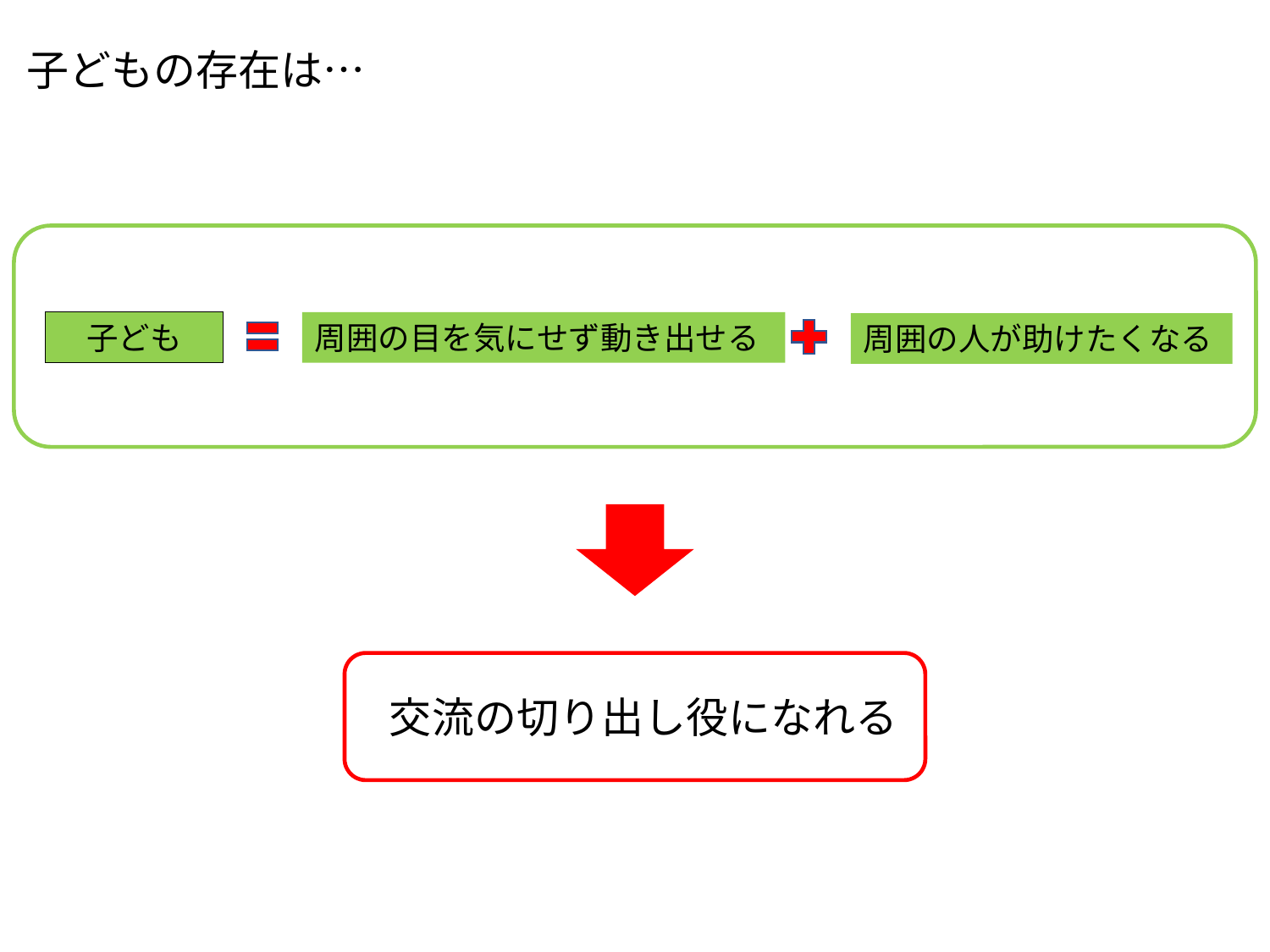

子どもの存在は…

子ども
周囲の目を気にせず動き出せる

周囲の人が助けたくなる

交流の切り出し役になれる